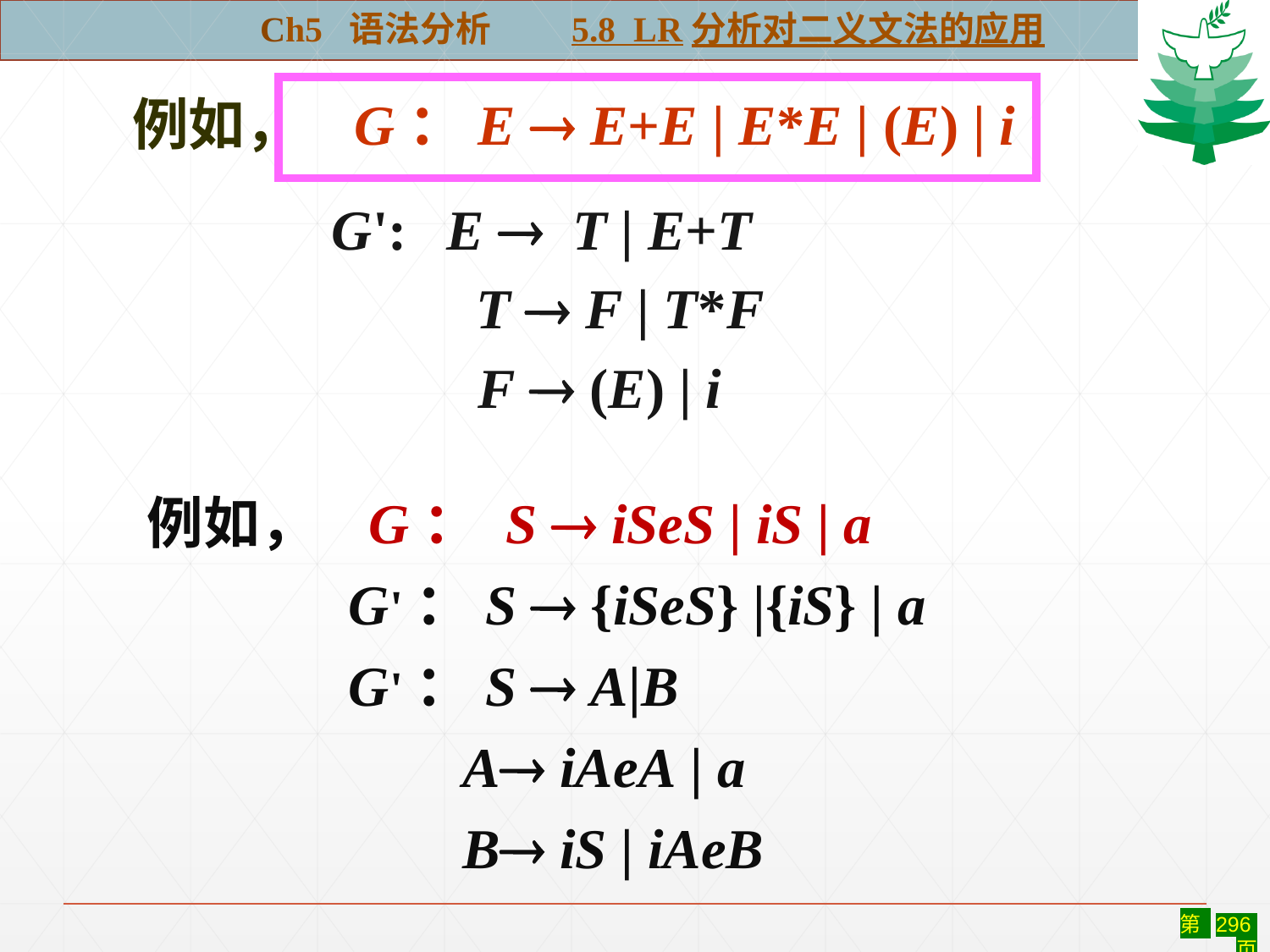

Ch5  语法分析         5.8  LR分析对二义文法的应用

  例如，   G：E → E+E | E*E | (E) | i

#
             G':   E →  T | E+T
		  T → F | T*F
                    F → (E) | i

  例如，   G： S → iSeS | iS | a
                 G'：S → {iSeS} |{iS} | a
                 G'：S → A|B
                         A→ iAeA | a
                         B→ iS | iAeB